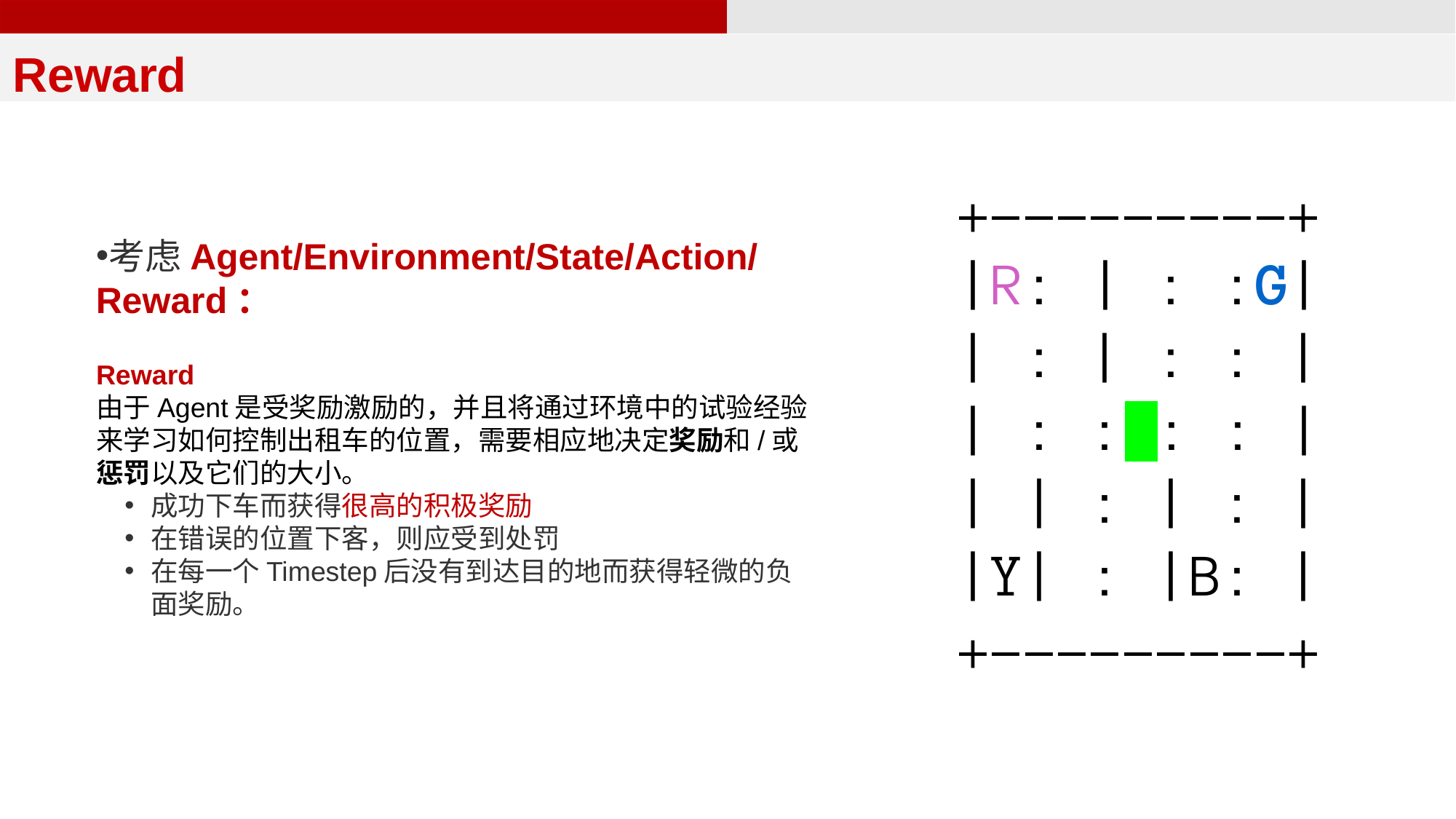

Reward
+---------+ |R: | : :G| | : | : : | | : : : : | | | : | : | |Y| : |B: | +---------+
考虑Agent/Environment/State/Action/Reward：
Reward
由于Agent是受奖励激励的，并且将通过环境中的试验经验来学习如何控制出租车的位置，需要相应地决定奖励和/或惩罚以及它们的大小。
成功下车而获得很高的积极奖励
在错误的位置下客，则应受到处罚
在每一个Timestep后没有到达目的地而获得轻微的负面奖励。